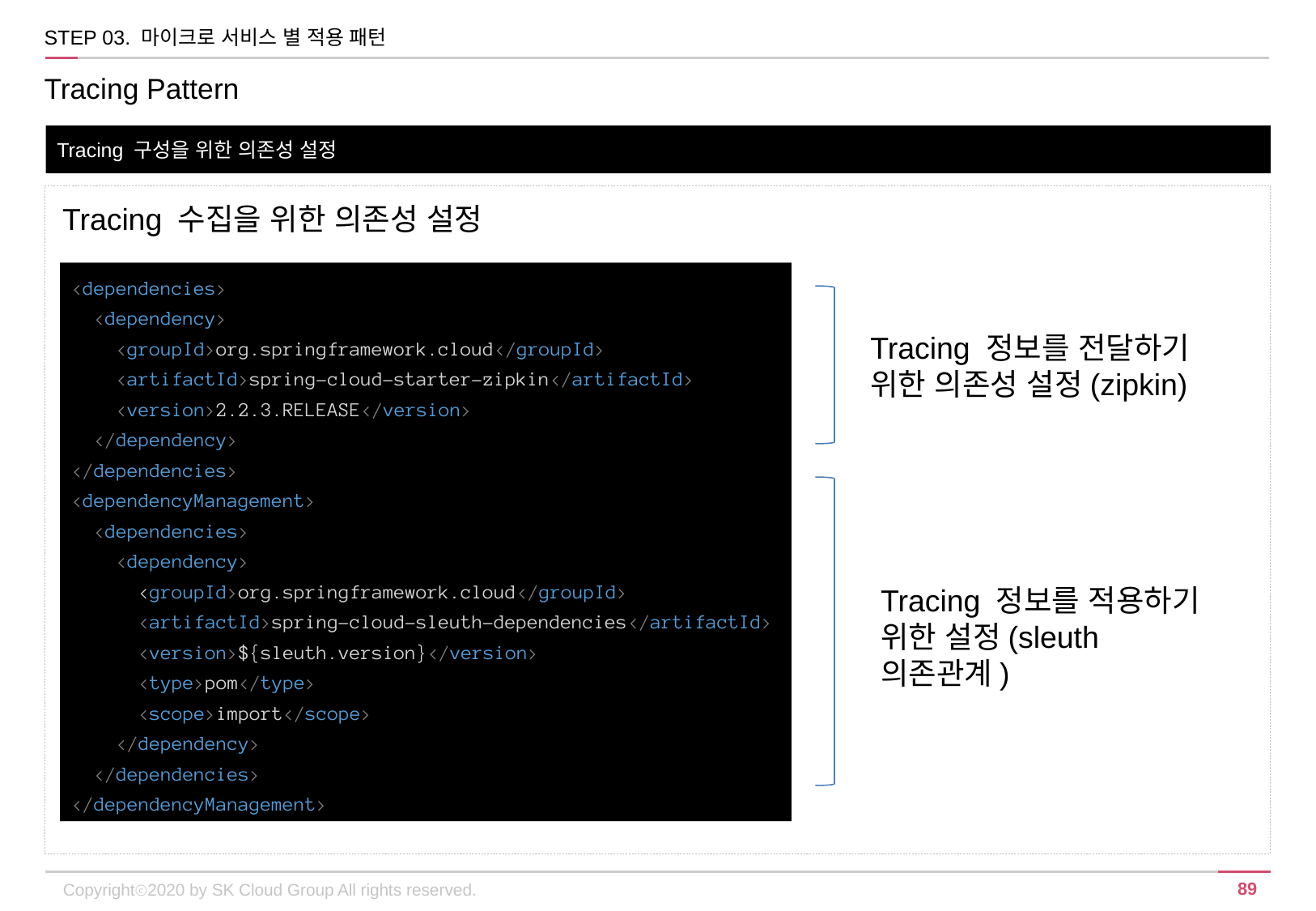

STEP 03. 마이크로 서비스 별 적용 패턴
Tracing Pattern
Tracing 구성을 위한 의존성 설정
Tracing 수집을 위한 의존성 설정
<dependencies>
  <dependency>
    <groupId>org.springframework.cloud</groupId>
    <artifactId>spring-cloud-starter-zipkin</artifactId>
    <version>2.2.3.RELEASE</version>
  </dependency>
</dependencies>
<dependencyManagement>
  <dependencies>
    <dependency>
      <groupId>org.springframework.cloud</groupId>
      <artifactId>spring-cloud-sleuth-dependencies</artifactId>
      <version>${sleuth.version}</version>
      <type>pom</type>
      <scope>import</scope>
    </dependency>
  </dependencies>
</dependencyManagement>

Tracing 정보를 전달하기 위한 의존성 설정(zipkin)

Tracing 정보를 적용하기 위한 설정(sleuth 의존관계)
Copyrightⓒ2020 by SK Cloud Group All rights reserved.